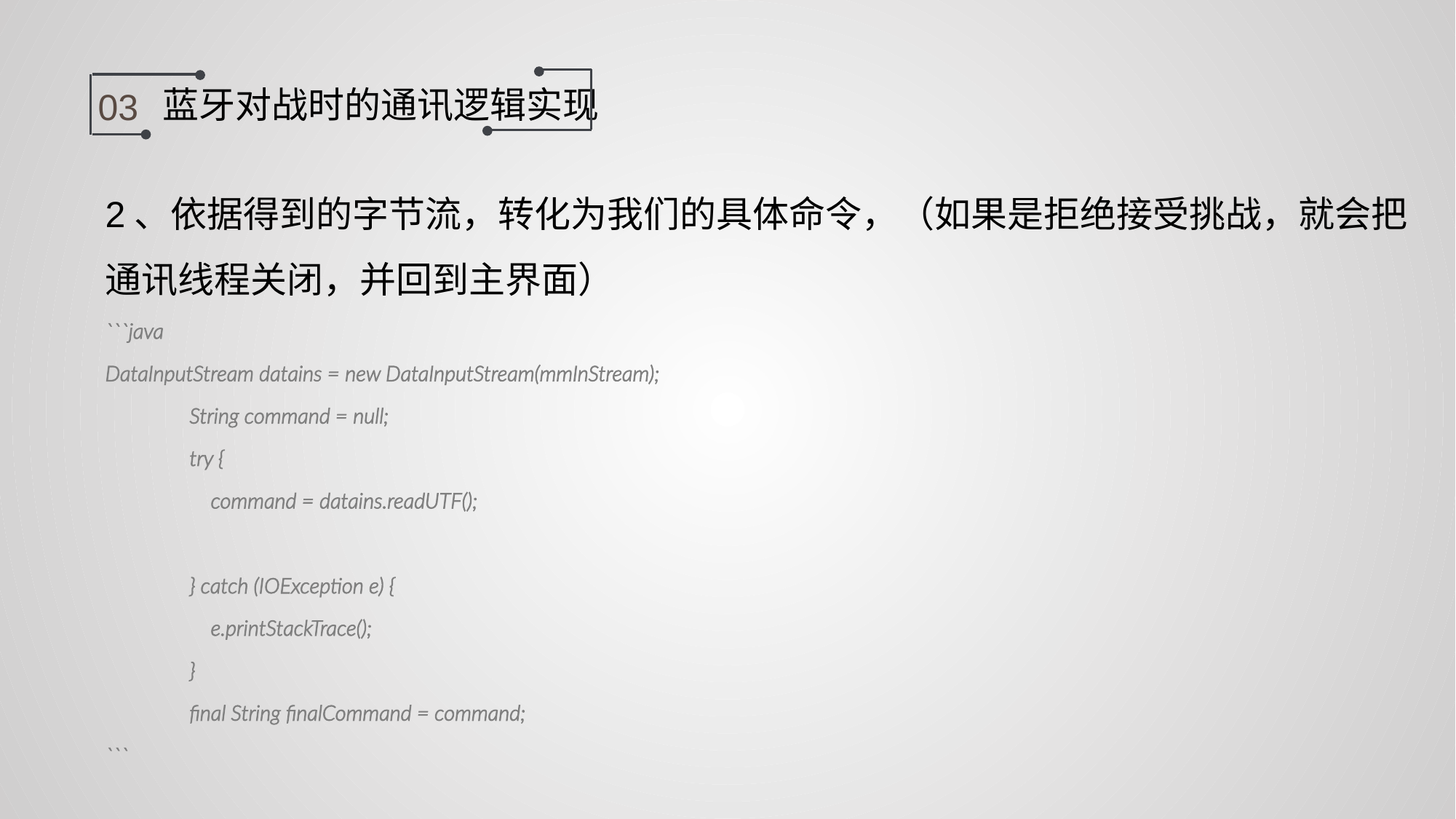

蓝牙对战时的通讯逻辑实现
03
2、依据得到的字节流，转化为我们的具体命令，（如果是拒绝接受挑战，就会把通讯线程关闭，并回到主界面）
```java
DataInputStream datains = new DataInputStream(mmInStream);
                String command = null;
                try {
                    command = datains.readUTF();

                } catch (IOException e) {
                    e.printStackTrace();
                }
                final String finalCommand = command;
```